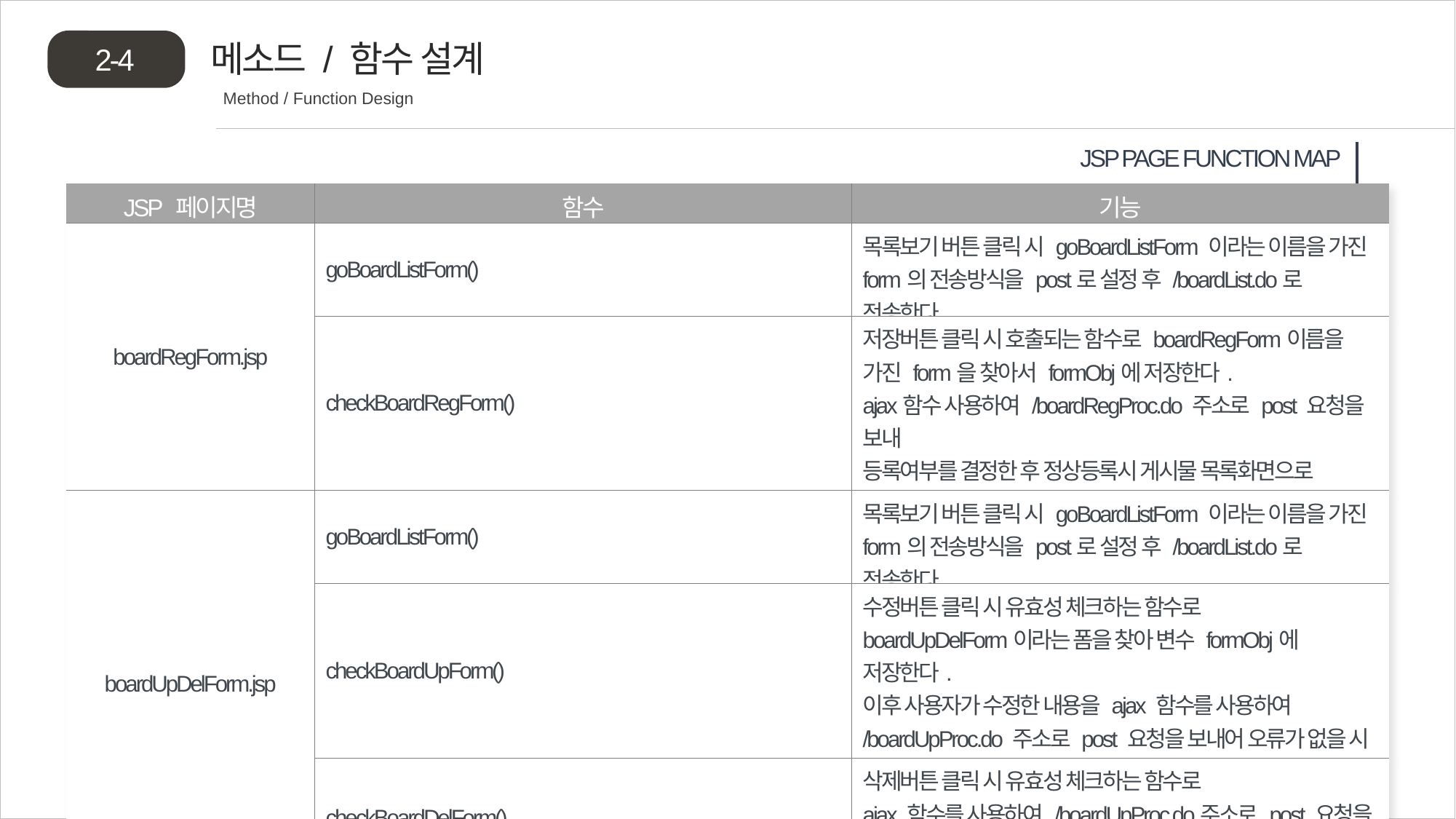

메소드 / 함수 설계
2-4
Method / Function Design
 JSP PAGE FUNCTION MAP
| JSP 페이지명 | 함수 | 기능 |
| --- | --- | --- |
| boardRegForm.jsp | goBoardListForm() | 목록보기 버튼 클릭 시 goBoardListForm 이라는 이름을 가진 form의 전송방식을 post로 설정 후 /boardList.do로 전송한다. |
|  | checkBoardRegForm() | 저장버튼 클릭 시 호출되는 함수로 boardRegForm이름을 가진 form을 찾아서 formObj에 저장한다. ajax함수 사용하여 /boardRegProc.do 주소로 post 요청을 보내 등록여부를 결정한 후 정상등록시 게시물 목록화면으로 이동한다. |
| boardUpDelForm.jsp | goBoardListForm() | 목록보기 버튼 클릭 시 goBoardListForm 이라는 이름을 가진 form의 전송방식을 post로 설정 후 /boardList.do로 전송한다. |
|  | checkBoardUpForm() | 수정버튼 클릭 시 유효성 체크하는 함수로 boardUpDelForm이라는 폼을 찾아 변수 formObj에 저장한다. 이후 사용자가 수정한 내용을 ajax 함수를 사용하여 /boardUpProc.do 주소로 post 요청을 보내어 오류가 없을 시 수정 후 게시물 화면으로 이동한다. |
|  | checkBoardDelForm() | 삭제버튼 클릭 시 유효성 체크하는 함수로 ajax 함수를 사용하여 /boardUpProc.do주소로 post 요청을 보내매개변수 boardDelCnt에 저장된 값에 따라 결과창을 보여준다. |